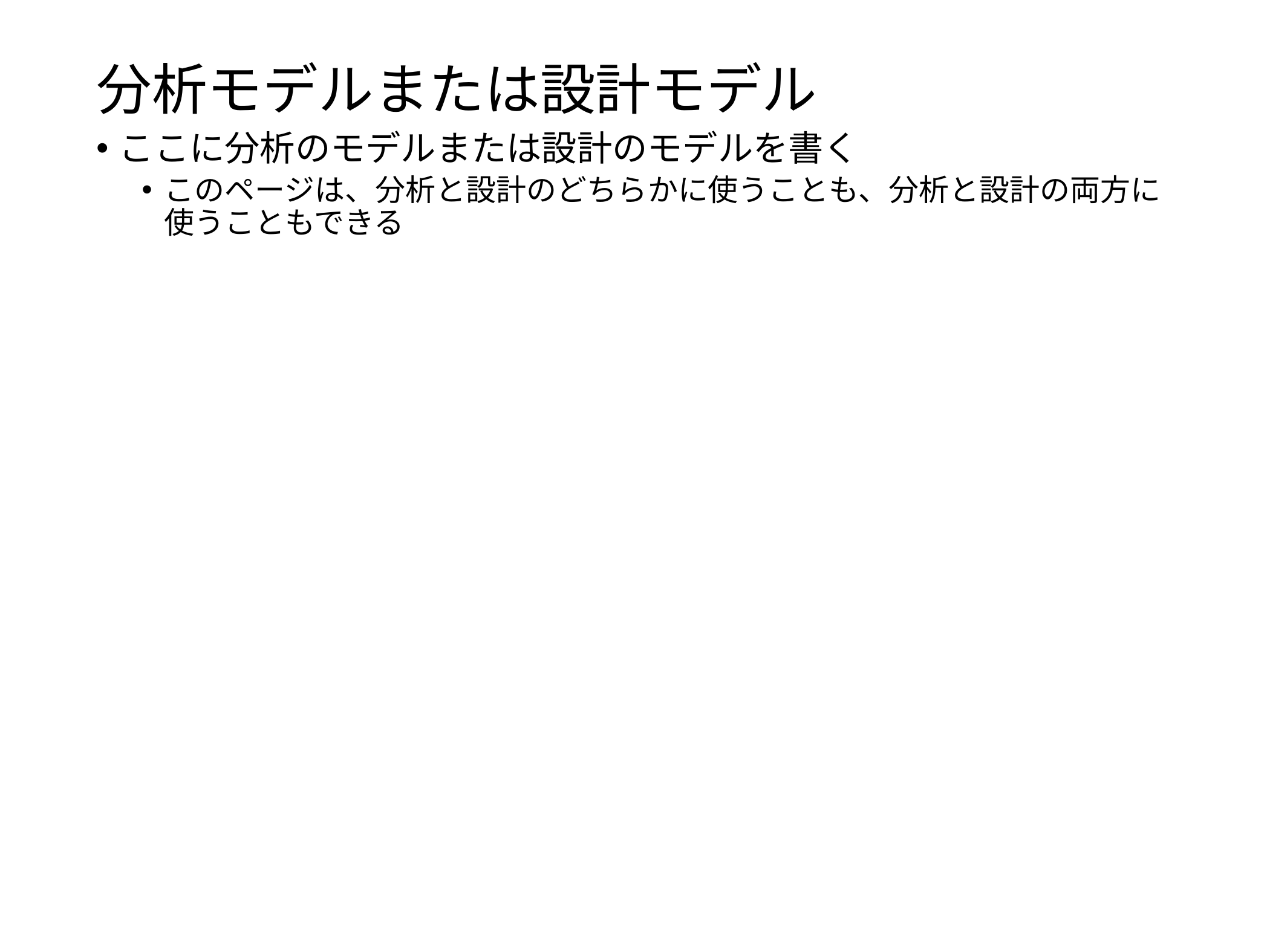

# 分析モデルまたは設計モデル
ここに分析のモデルまたは設計のモデルを書く
このページは、分析と設計のどちらかに使うことも、分析と設計の両方に使うこともできる